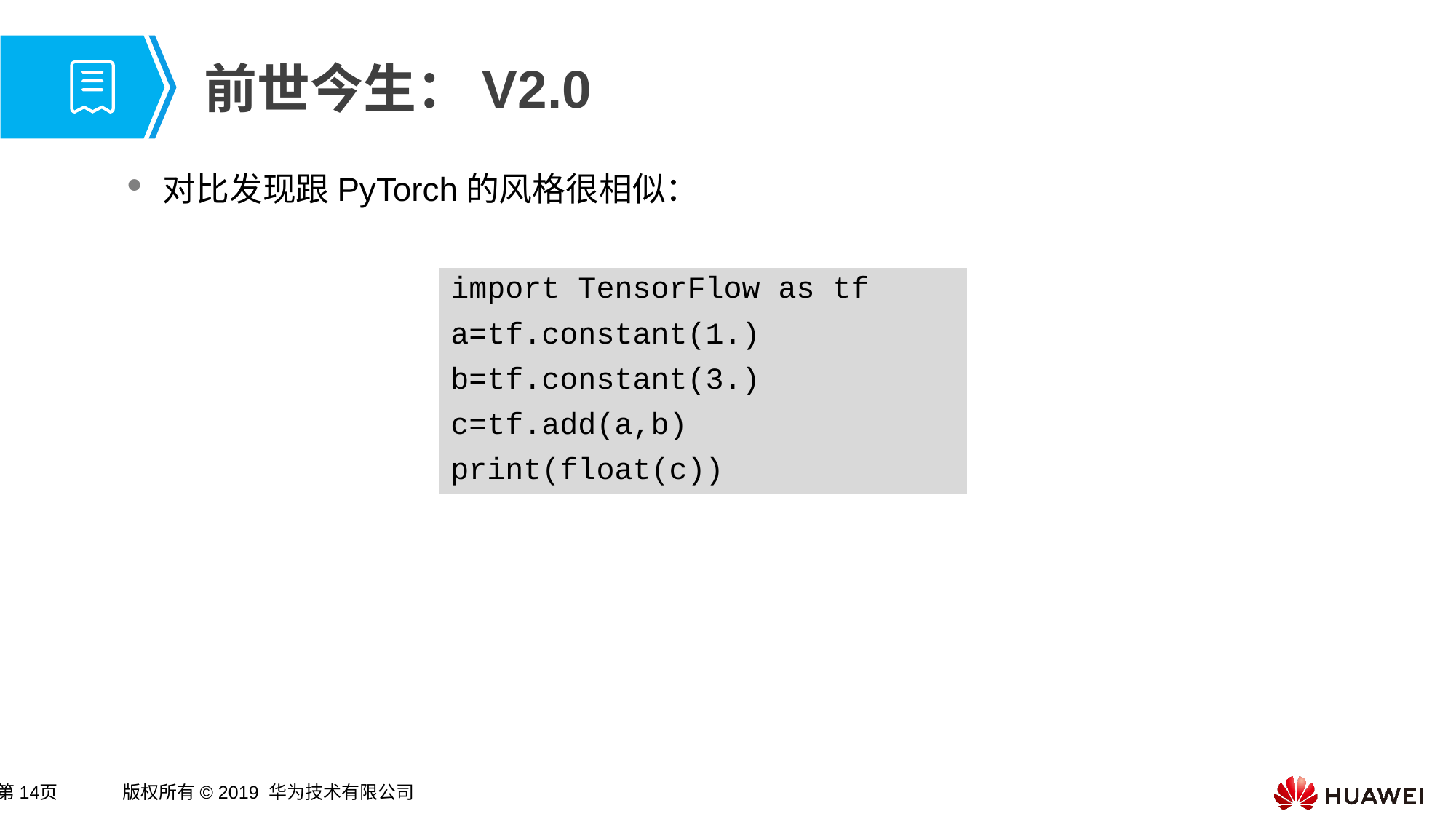

# 前世今生：V2.0
对比发现跟PyTorch的风格很相似：

| import TensorFlow as tf |
| --- |
| a=tf.constant(1.) |
| b=tf.constant(3.) |
| c=tf.add(a,b) |
| print(float(c)) |